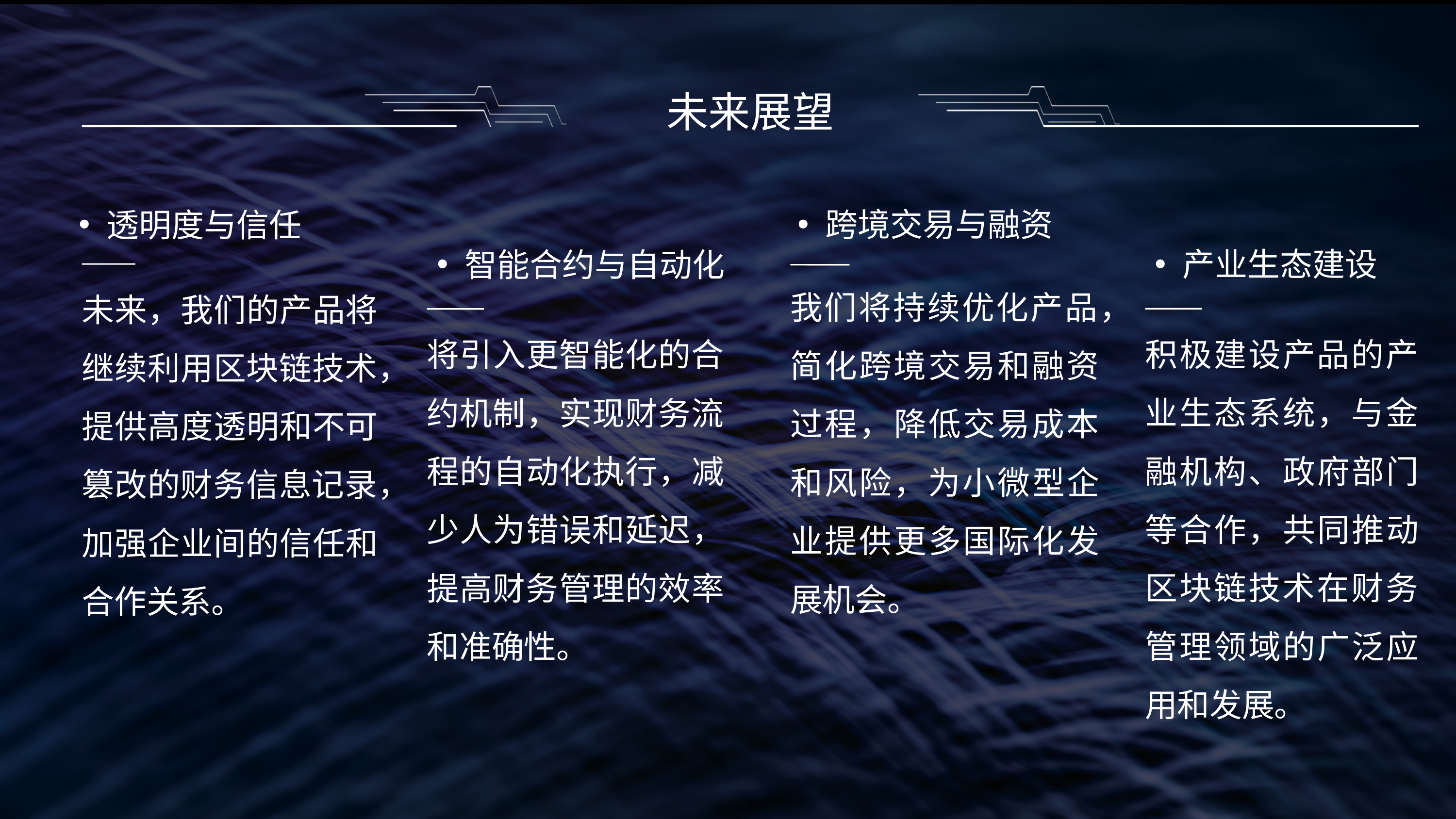

未来展望

透明度与信任
跨境交易与融资
产业生态建设
智能合约与自动化

我们将持续优化产品，简化跨境交易和融资过程，降低交易成本和风险，为小微型企业提供更多国际化发展机会。

未来，我们的产品将继续利用区块链技术，提供高度透明和不可篡改的财务信息记录，加强企业间的信任和合作关系。

积极建设产品的产业生态系统，与金融机构、政府部门等合作，共同推动区块链技术在财务管理领域的广泛应用和发展。
将引入更智能化的合约机制，实现财务流程的自动化执行，减少人为错误和延迟，提高财务管理的效率和准确性。